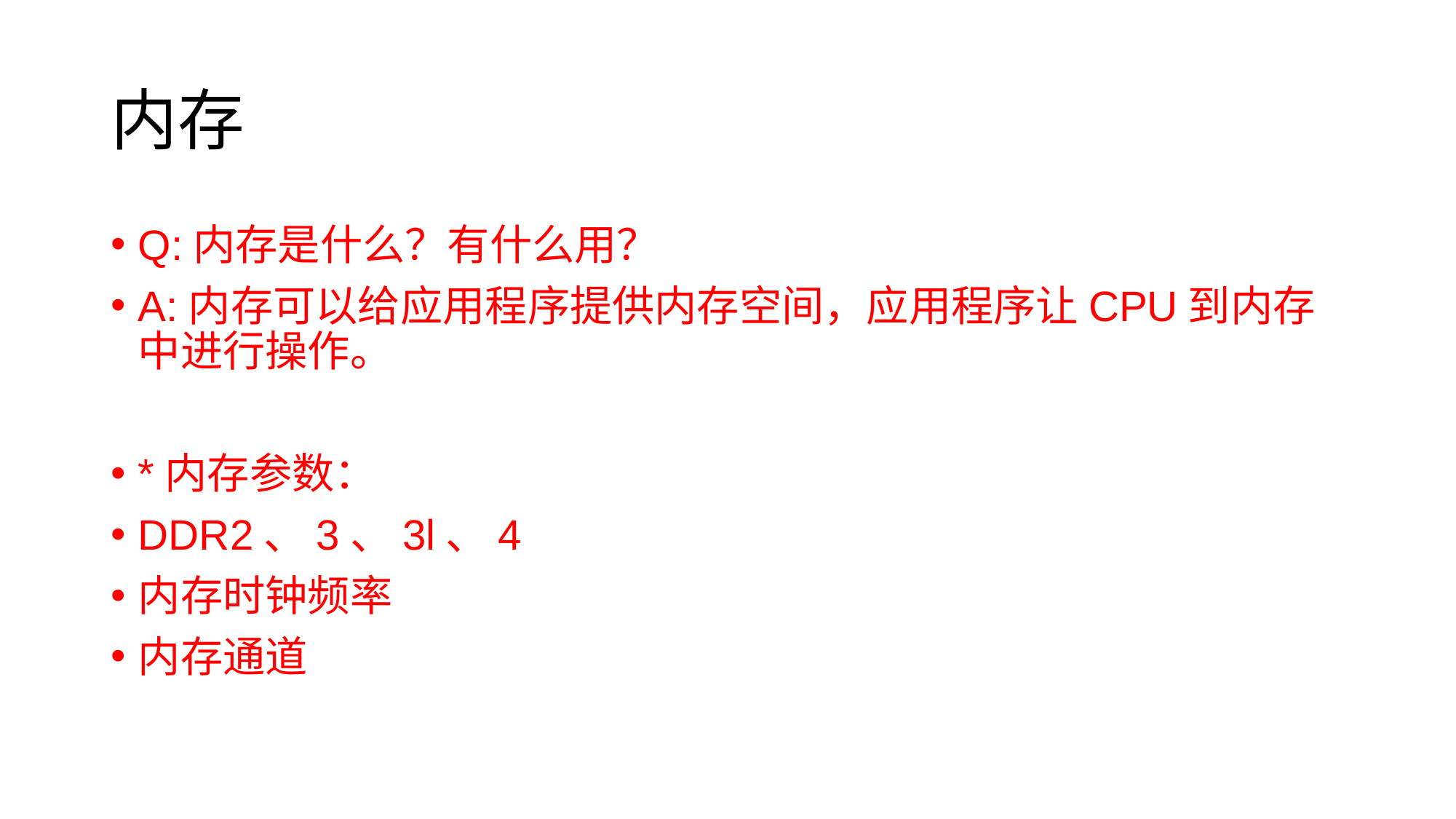

# 内存
Q:内存是什么？有什么用？
A:内存可以给应用程序提供内存空间，应用程序让CPU到内存中进行操作。

*内存参数：
DDR2、3、3l、4
内存时钟频率
内存通道